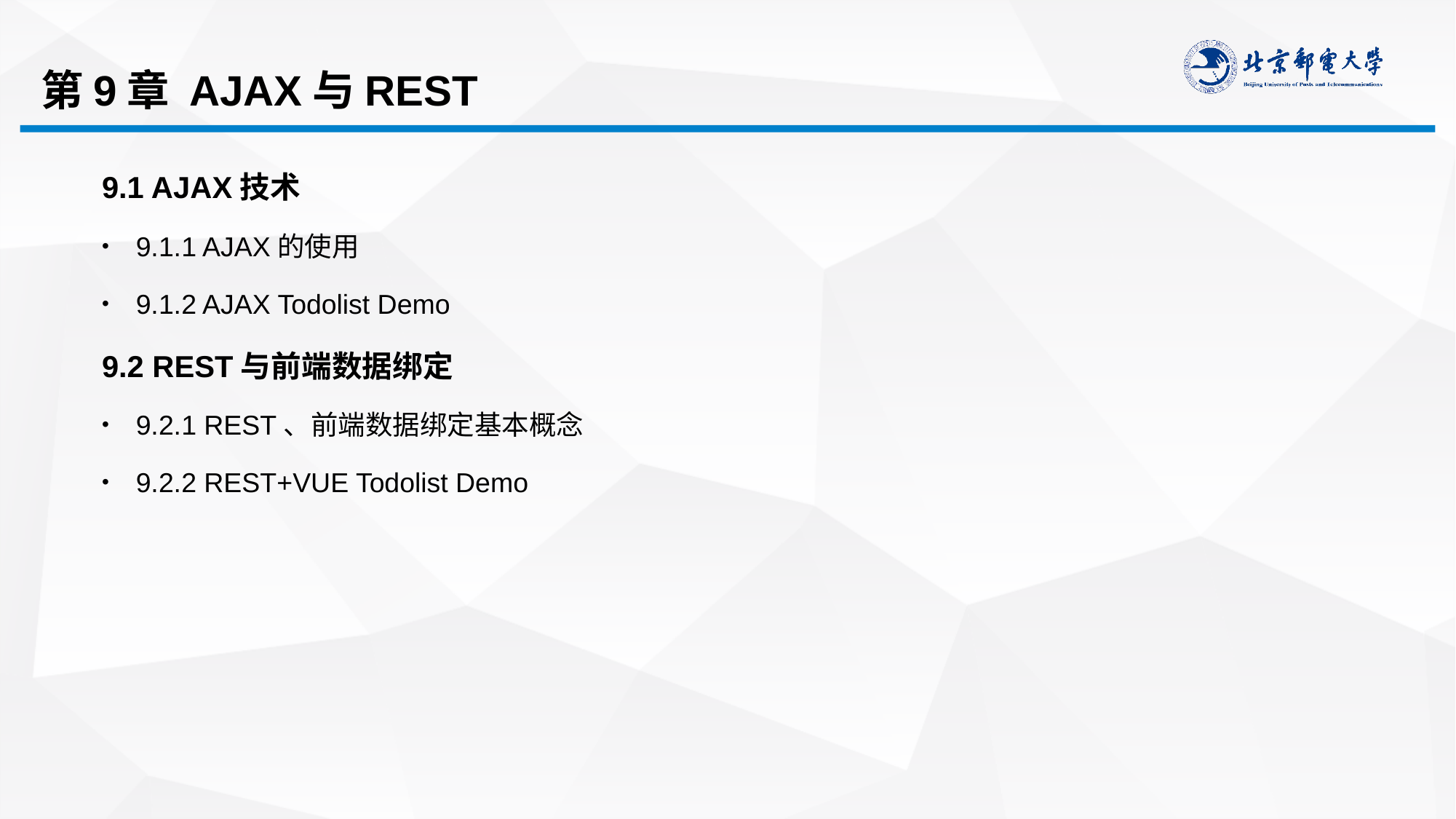

# 第9章 AJAX与REST
9.1 AJAX技术
9.1.1 AJAX的使用
9.1.2 AJAX Todolist Demo
9.2 REST与前端数据绑定
9.2.1 REST、前端数据绑定基本概念
9.2.2 REST+VUE Todolist Demo